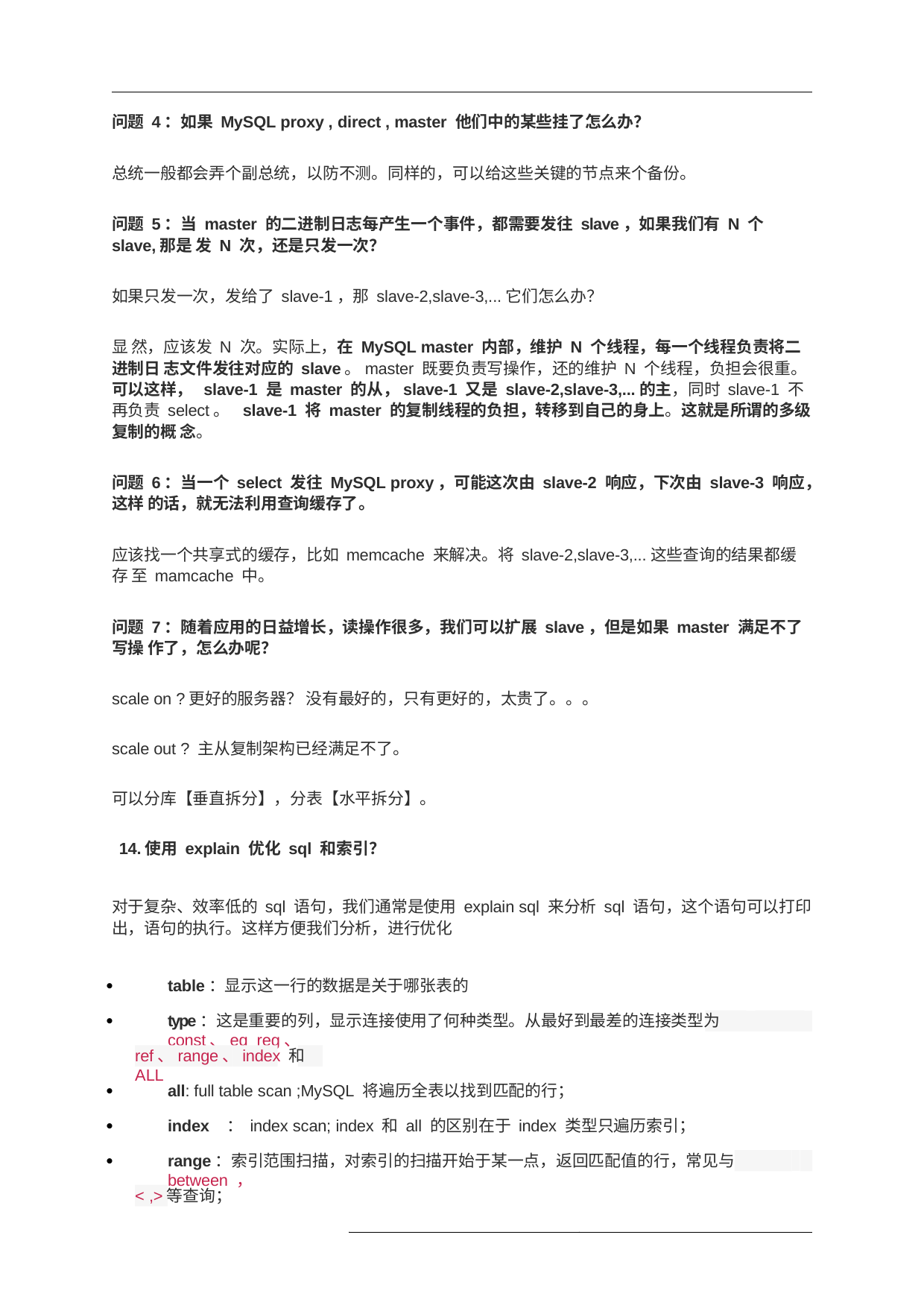

问题 4：如果 MySQL proxy , direct , master 他们中的某些挂了怎么办？

总统一般都会弄个副总统，以防不测。同样的，可以给这些关键的节点来个备份。

问题 5：当 master 的二进制日志每产生一个事件，都需要发往 slave，如果我们有 N 个 slave,那是 发 N 次，还是只发一次？

如果只发一次，发给了 slave-1，那 slave-2,slave-3,...它们怎么办？

显 然，应该发 N 次。实际上，在 MySQL master 内部，维护 N 个线程，每一个线程负责将二进制日 志文件发往对应的 slave。master 既要负责写操作，还的维护 N 个线程，负担会很重。可以这样，  slave-1 是 master 的从，slave-1 又是 slave-2,slave-3,...的主，同时 slave-1 不再负责 select。 slave-1 将 master 的复制线程的负担，转移到自己的身上。这就是所谓的多级复制的概 念。

问题 6：当一个 select 发往 MySQL proxy，可能这次由 slave-2 响应，下次由 slave-3 响应，这样 的话，就无法利用查询缓存了。

应该找一个共享式的缓存，比如 memcache 来解决。将 slave-2,slave-3,...这些查询的结果都缓存 至 mamcache 中。

问题 7：随着应用的日益增长，读操作很多，我们可以扩展 slave，但是如果 master 满足不了写操 作了，怎么办呢？
scale on ?更好的服务器？ 没有最好的，只有更好的，太贵了。。。 scale out ? 主从复制架构已经满足不了。
可以分库【垂直拆分】，分表【水平拆分】。  14.使用 explain 优化 sql 和索引？

对于复杂、效率低的 sql 语句，我们通常是使用 explain sql 来分析 sql 语句，这个语句可以打印 出，语句的执行。这样方便我们分析，进行优化
table：显示这一行的数据是关于哪张表的
•
•
type：这是重要的列，显示连接使用了何种类型。从最好到最差的连接类型为 const、eq_reg、

ref、range、index 和 ALL

all: full table scan ;MySQL 将遍历全表以找到匹配的行；
•
•
•
index	： index scan; index 和 all 的区别在于 index 类型只遍历索引；
range：索引范围扫描，对索引的扫描开始于某一点，返回匹配值的行，常见与 between ，

< ,>等查询；